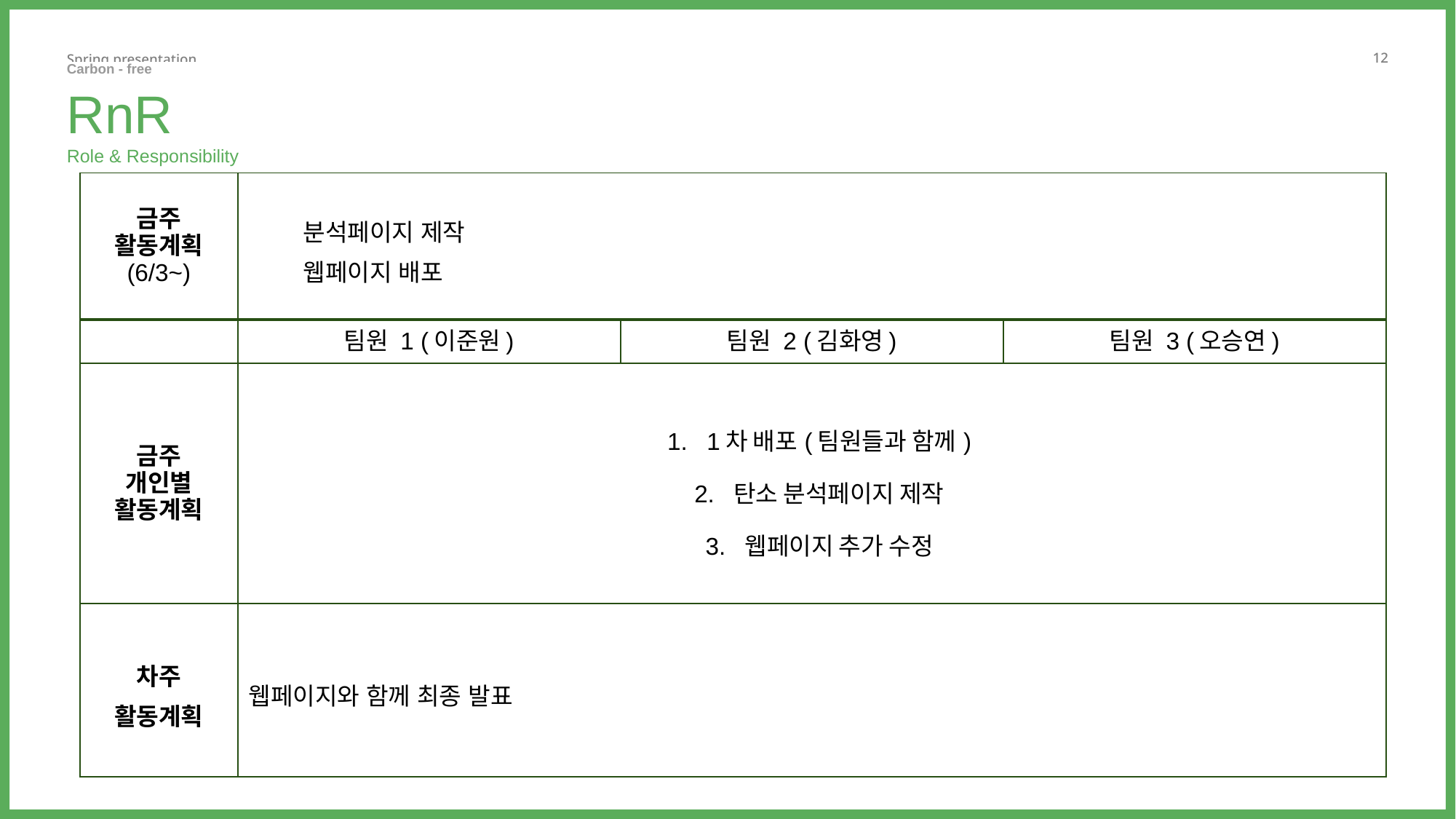

Carbon - free             ㅤ ㅤ

RnR
Role & Responsibility
| 금주 활동계획 (6/3~) | 분석페이지 제작 웹페이지 배포 |  |  |
| --- | --- | --- | --- |
|  | 팀원 1 (이준원) | 팀원 2 (김화영) | 팀원 3 (오승연) |
| 금주 개인별 활동계획 | 1차 배포(팀원들과 함께) 탄소 분석페이지 제작 웹페이지 추가 수정 |  |  |
| 차주 활동계획 | 웹페이지와 함께 최종 발표 |  |  |